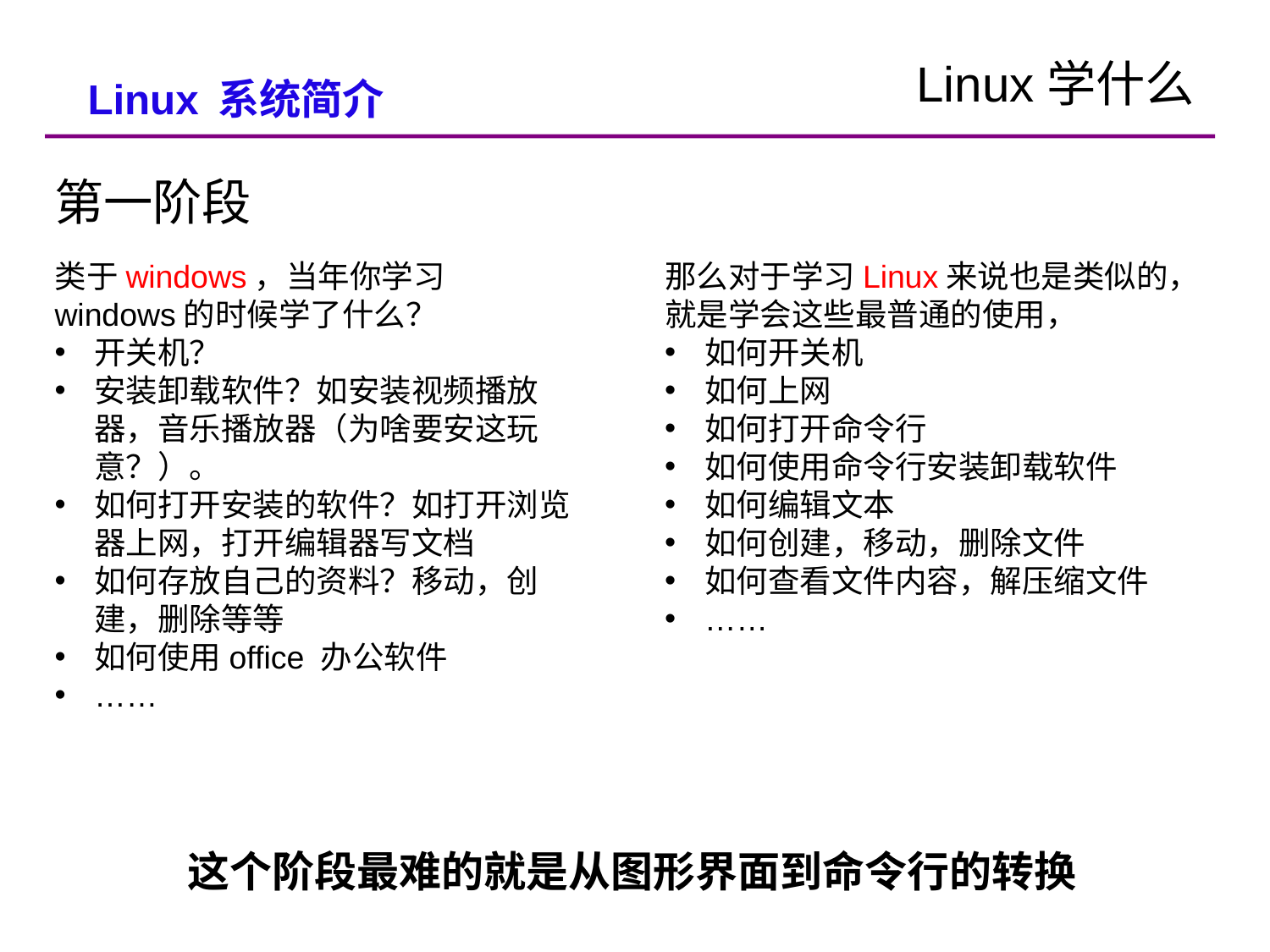

Linux学什么
Linux 系统简介

第一阶段
类于windows，当年你学习windows的时候学了什么？
开关机？
安装卸载软件？如安装视频播放器，音乐播放器（为啥要安这玩意？）。
如何打开安装的软件？如打开浏览器上网，打开编辑器写文档
如何存放自己的资料？移动，创建，删除等等
如何使用office 办公软件
……
那么对于学习Linux来说也是类似的，就是学会这些最普通的使用，
如何开关机
如何上网
如何打开命令行
如何使用命令行安装卸载软件
如何编辑文本
如何创建，移动，删除文件
如何查看文件内容，解压缩文件
……
这个阶段最难的就是从图形界面到命令行的转换